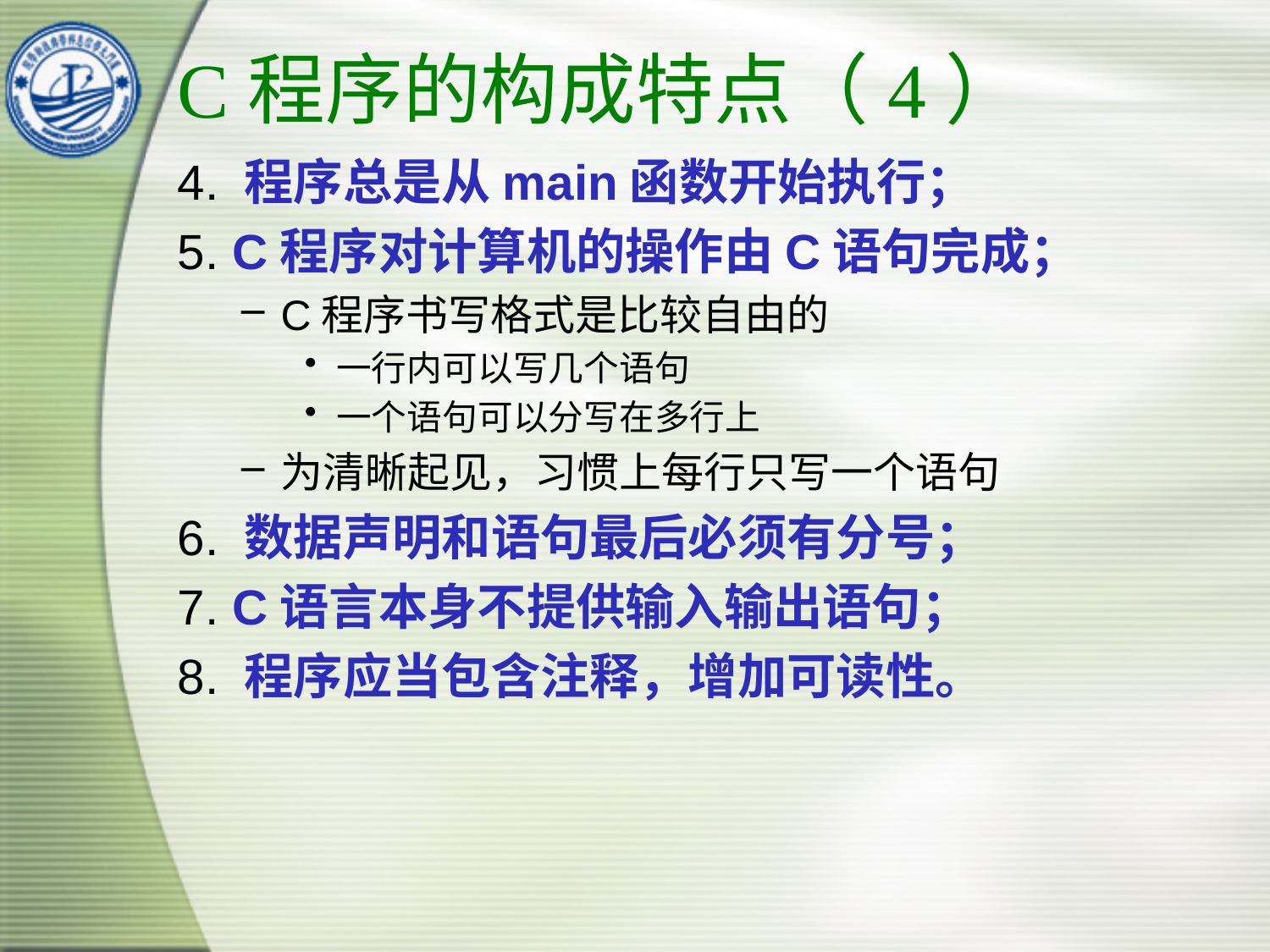

# C程序的构成特点（4）
4. 程序总是从main函数开始执行；
5. C程序对计算机的操作由C语句完成；
C程序书写格式是比较自由的
一行内可以写几个语句
一个语句可以分写在多行上
为清晰起见，习惯上每行只写一个语句
6. 数据声明和语句最后必须有分号；
7. C语言本身不提供输入输出语句；
8. 程序应当包含注释，增加可读性。